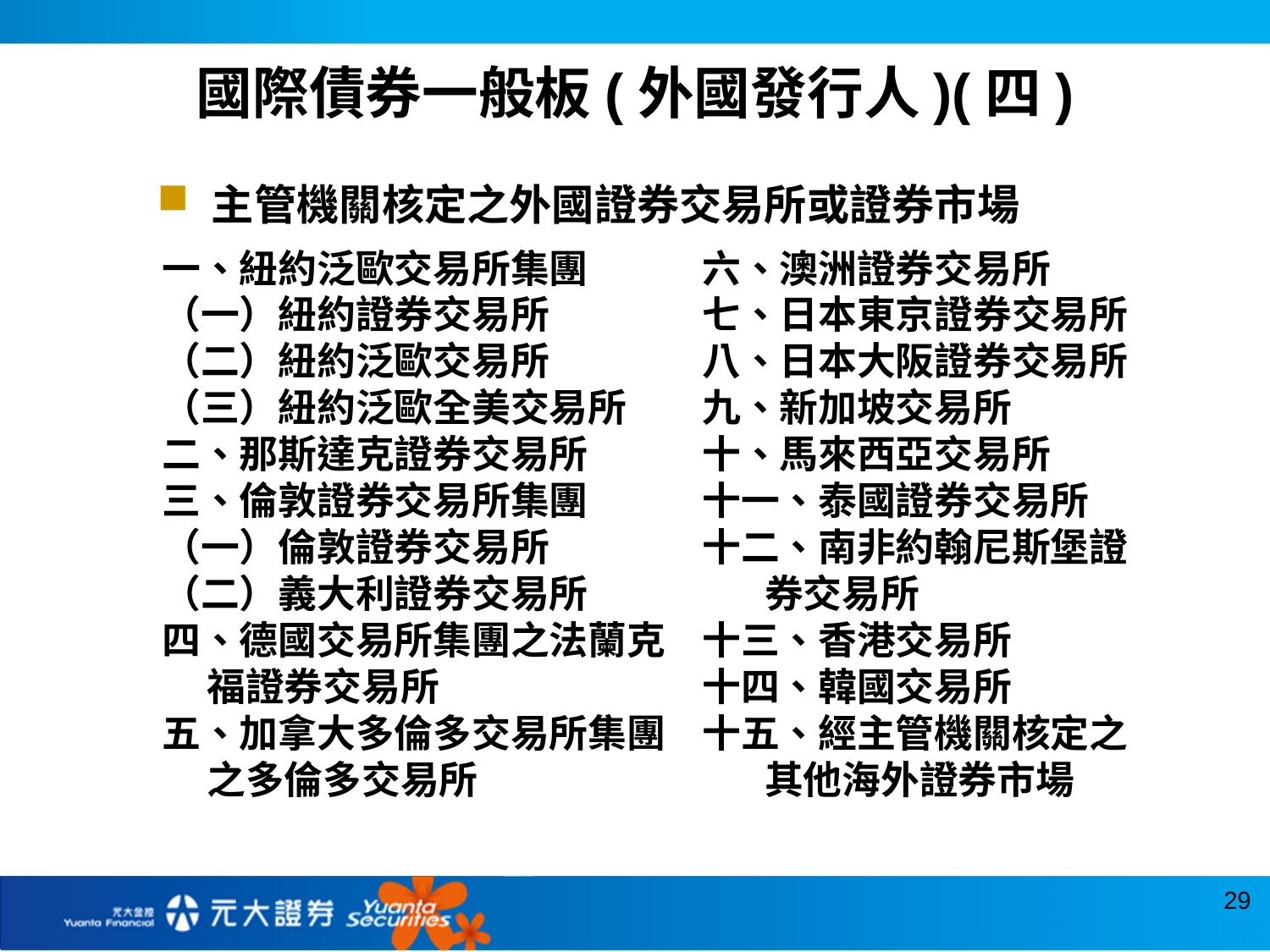

國際債券一般板(外國發行人)(四)
主管機關核定之外國證券交易所或證券市場

一、紐約泛歐交易所集團
（一）紐約證券交易所
（二）紐約泛歐交易所
（三）紐約泛歐全美交易所
二、那斯達克證券交易所
三、倫敦證券交易所集團
（一）倫敦證券交易所
（二）義大利證券交易所
四、德國交易所集團之法蘭克
    福證券交易所
五、加拿大多倫多交易所集團
    之多倫多交易所
六、澳洲證券交易所
七、日本東京證券交易所
八、日本大阪證券交易所
九、新加坡交易所
十、馬來西亞交易所
十一、泰國證券交易所
十二、南非約翰尼斯堡證
      券交易所
十三、香港交易所
十四、韓國交易所
十五、經主管機關核定之
      其他海外證券市場